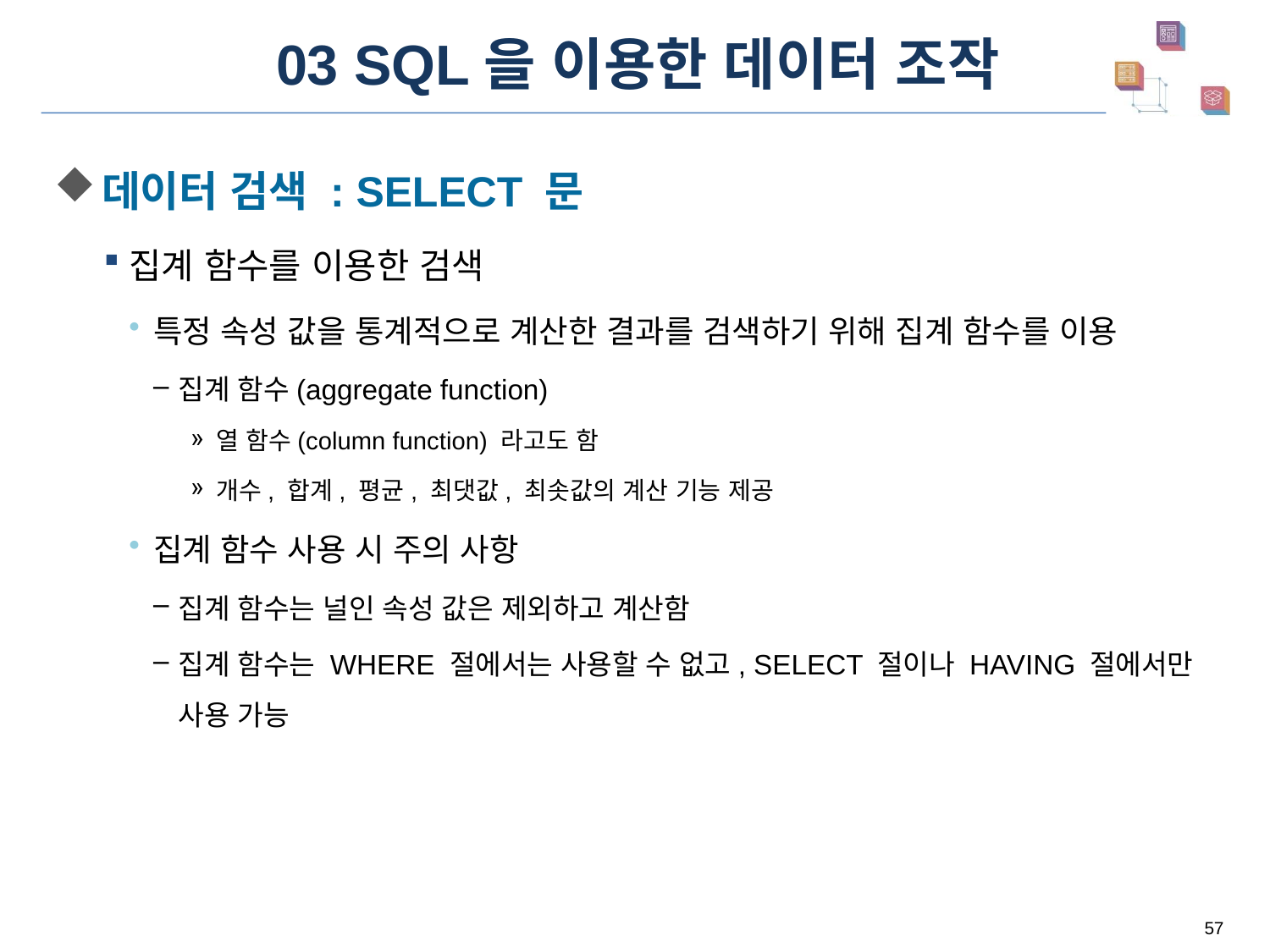

# 03 SQL을 이용한 데이터 조작
데이터 검색 : SELECT 문
집계 함수를 이용한 검색
특정 속성 값을 통계적으로 계산한 결과를 검색하기 위해 집계 함수를 이용
집계 함수(aggregate function)
열 함수(column function) 라고도 함
개수, 합계, 평균, 최댓값, 최솟값의 계산 기능 제공
집계 함수 사용 시 주의 사항
집계 함수는 널인 속성 값은 제외하고 계산함
집계 함수는 WHERE 절에서는 사용할 수 없고, SELECT 절이나 HAVING 절에서만
사용 가능